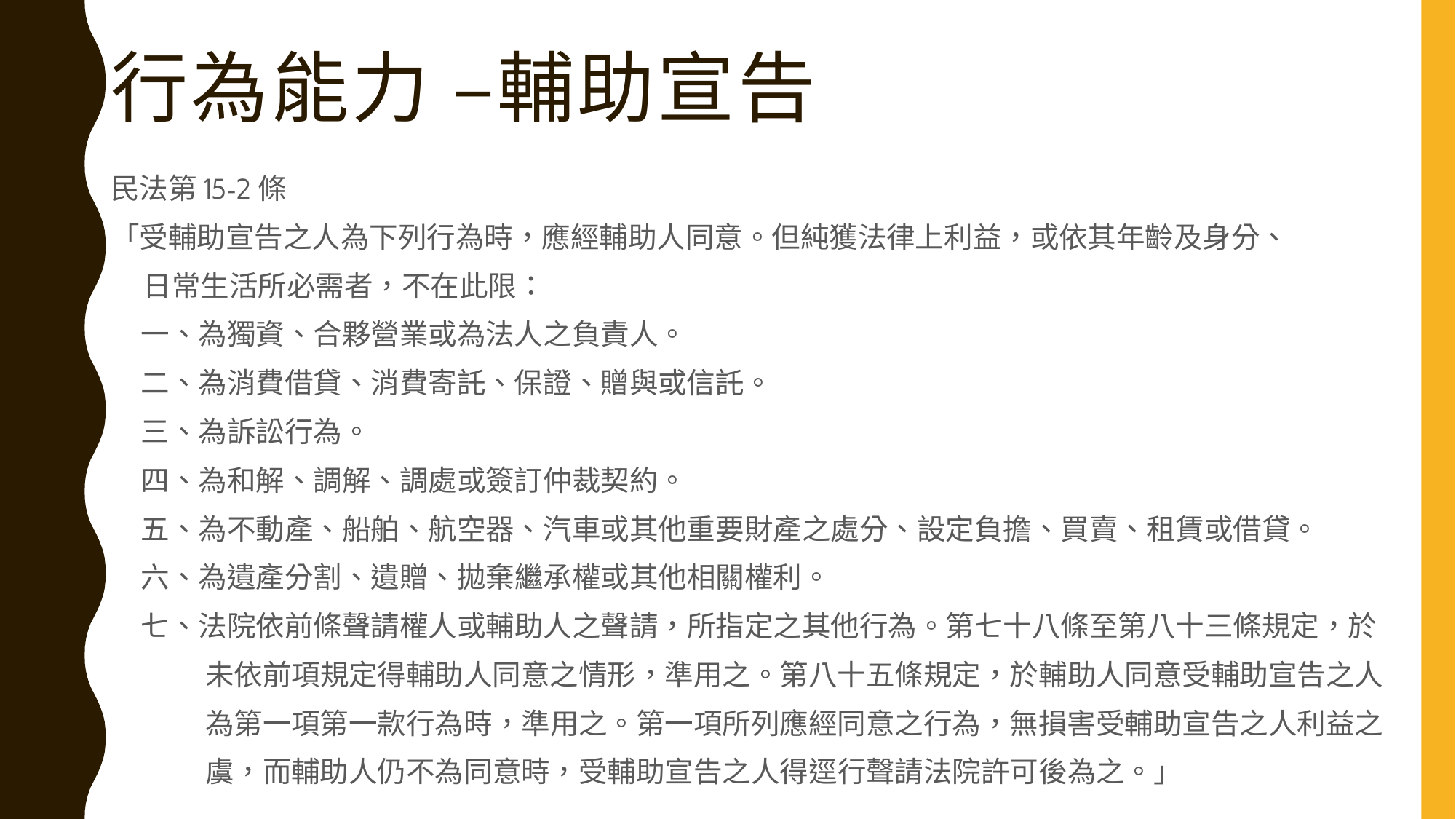

# 行為能力 –輔助宣告
民法第15-2條
「受輔助宣告之人為下列行為時，應經輔助人同意。但純獲法律上利益，或依其年齡及身分、
    日常生活所必需者，不在此限：
一、為獨資、合夥營業或為法人之負責人。
二、為消費借貸、消費寄託、保證、贈與或信託。
三、為訴訟行為。
四、為和解、調解、調處或簽訂仲裁契約。
五、為不動產、船舶、航空器、汽車或其他重要財產之處分、設定負擔、買賣、租賃或借貸。
六、為遺產分割、遺贈、拋棄繼承權或其他相關權利。
七、法院依前條聲請權人或輔助人之聲請，所指定之其他行為。第七十八條至第八十三條規定，於
         未依前項規定得輔助人同意之情形，準用之。第八十五條規定，於輔助人同意受輔助宣告之人
         為第一項第一款行為時，準用之。第一項所列應經同意之行為，無損害受輔助宣告之人利益之
         虞，而輔助人仍不為同意時，受輔助宣告之人得逕行聲請法院許可後為之。」